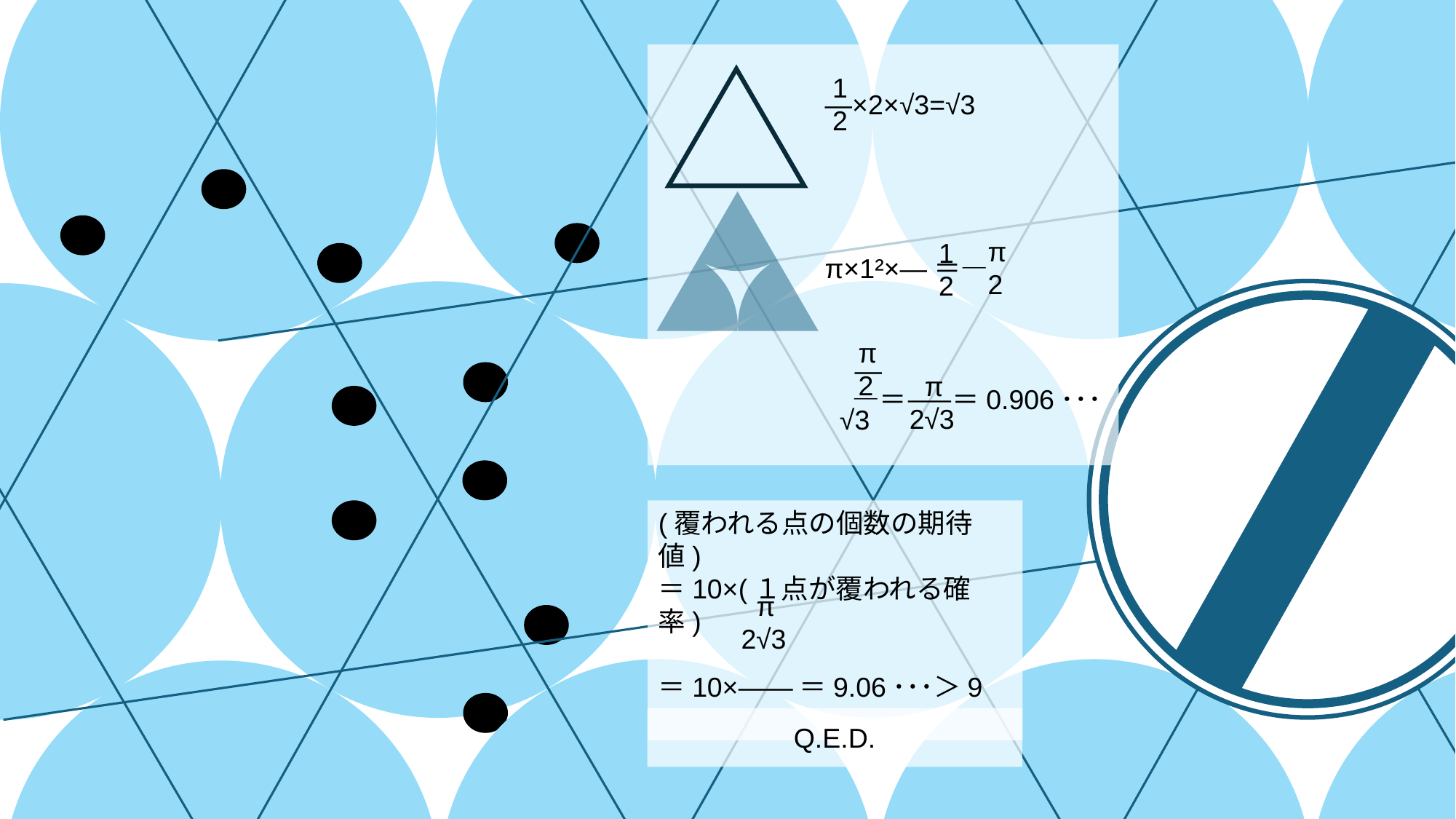

1
2

―×2×√3=√3

π×1²×—＝—

　―＝——＝0.906･･･

π
2
1
2

π
2
―

  π
2√3

  √3

(覆われる点の個数の期待値)
＝10×(１点が覆われる確率)

＝10×——＝9.06･･･＞9

  π
2√3

Q.E.D.